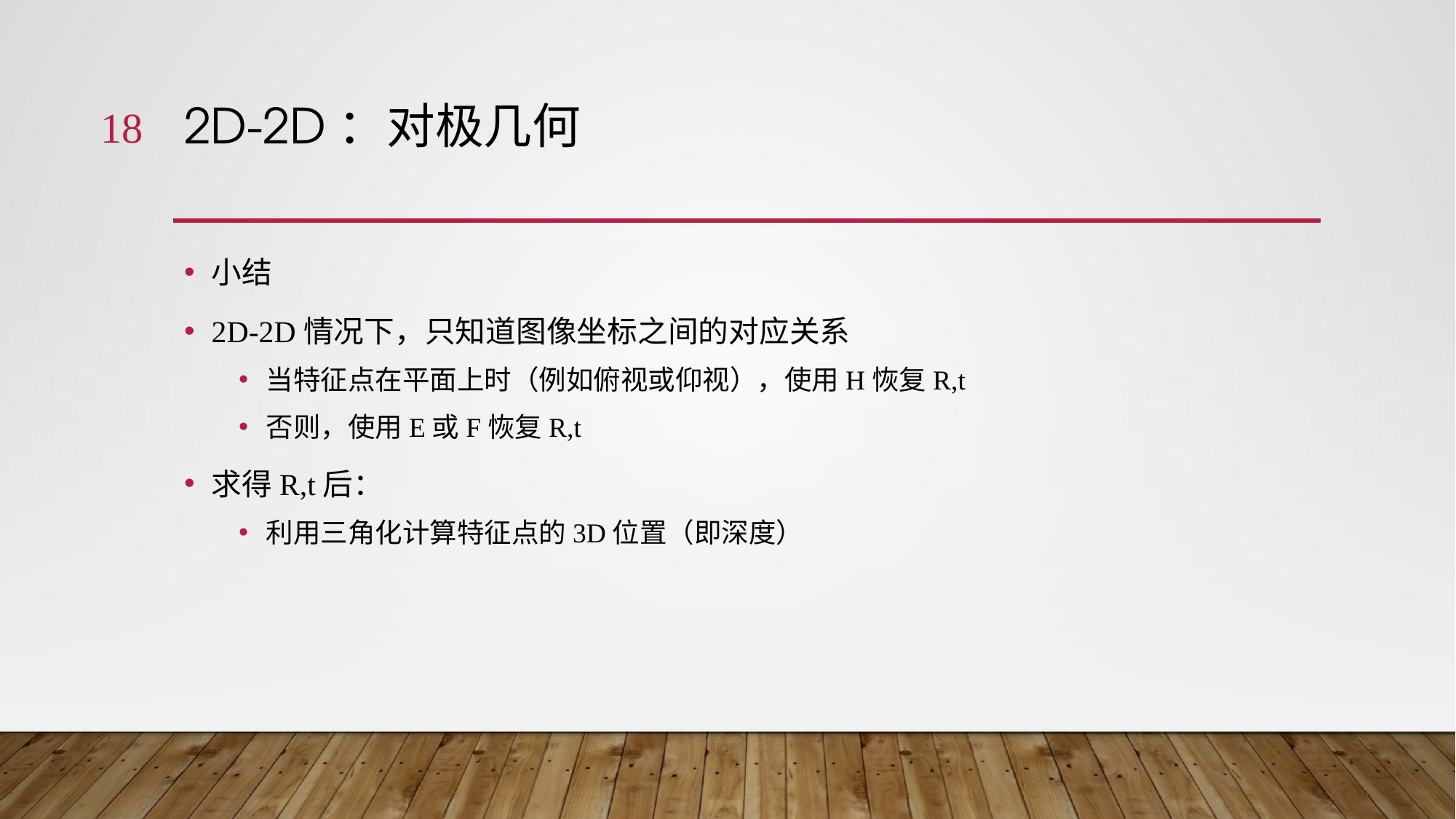

18
# 2D-2D：对极几何
小结
2D-2D情况下，只知道图像坐标之间的对应关系
当特征点在平面上时（例如俯视或仰视），使用H恢复R,t
否则，使用E或F恢复R,t
求得R,t后：
利用三角化计算特征点的3D位置（即深度）